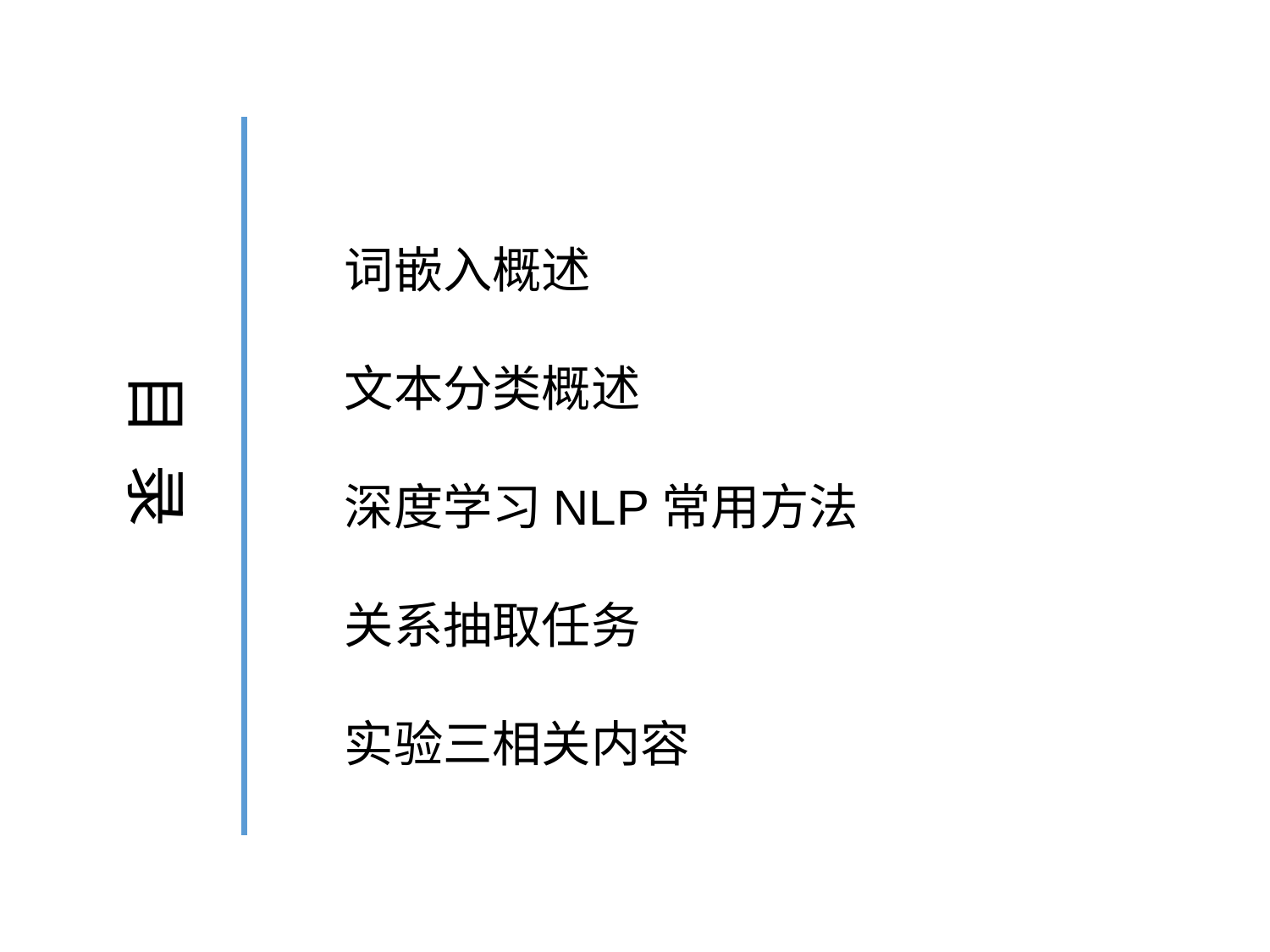

词嵌入概述
文本分类概述
深度学习NLP常用方法
关系抽取任务
实验三相关内容